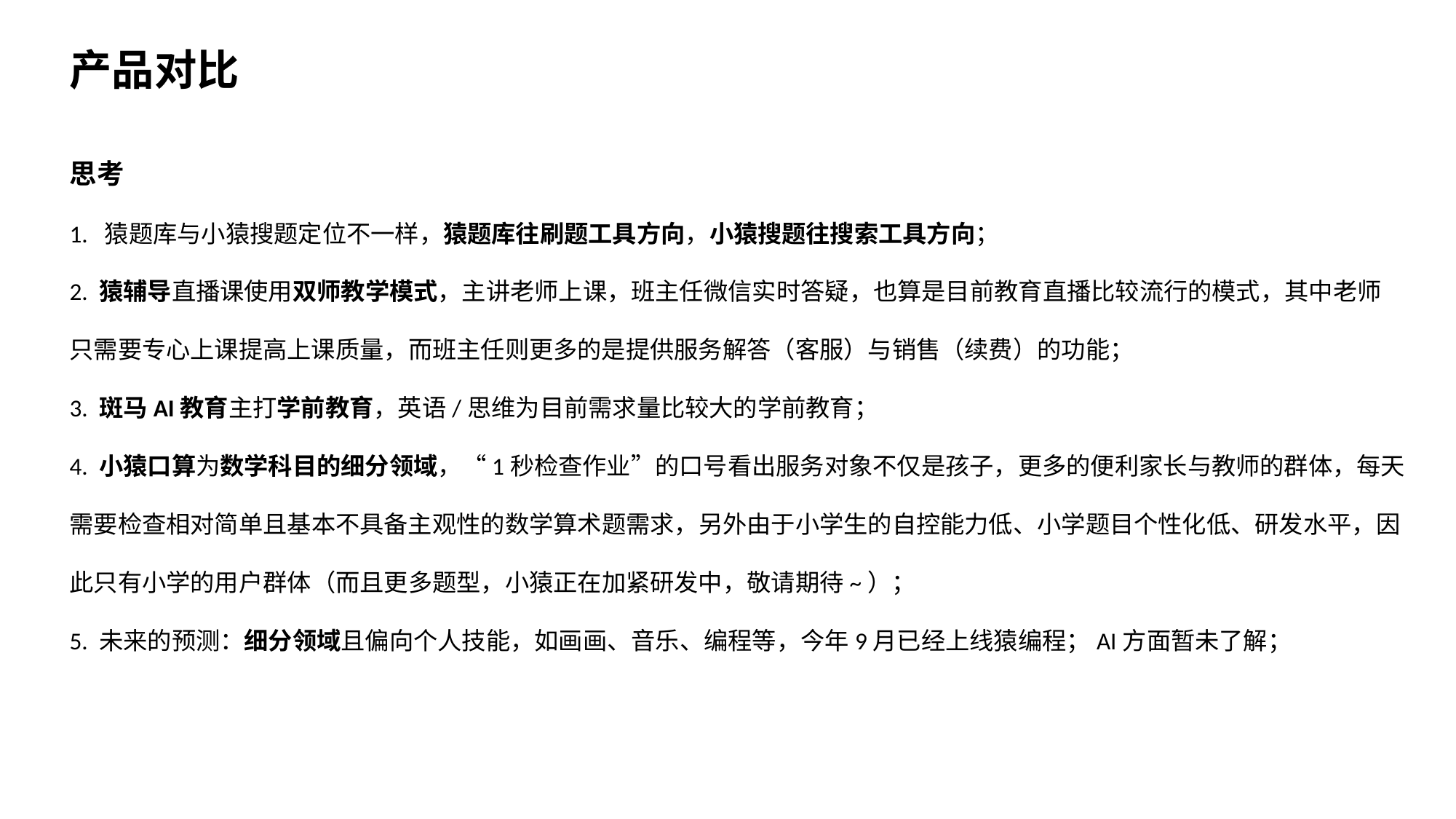

产品对比
思考
1.  猿题库与小猿搜题定位不一样，猿题库往刷题工具方向，小猿搜题往搜索工具方向；
2. 猿辅导直播课使用双师教学模式，主讲老师上课，班主任微信实时答疑，也算是目前教育直播比较流行的模式，其中老师
只需要专心上课提高上课质量，而班主任则更多的是提供服务解答（客服）与销售（续费）的功能；
3. 斑马AI教育主打学前教育，英语/思维为目前需求量比较大的学前教育；
4. 小猿口算为数学科目的细分领域，“1秒检查作业”的口号看出服务对象不仅是孩子，更多的便利家长与教师的群体，每天需要检查相对简单且基本不具备主观性的数学算术题需求，另外由于小学生的自控能力低、小学题目个性化低、研发水平，因此只有小学的用户群体（而且更多题型，小猿正在加紧研发中，敬请期待~）；
5. 未来的预测：细分领域且偏向个人技能，如画画、音乐、编程等，今年9月已经上线猿编程；AI方面暂未了解；